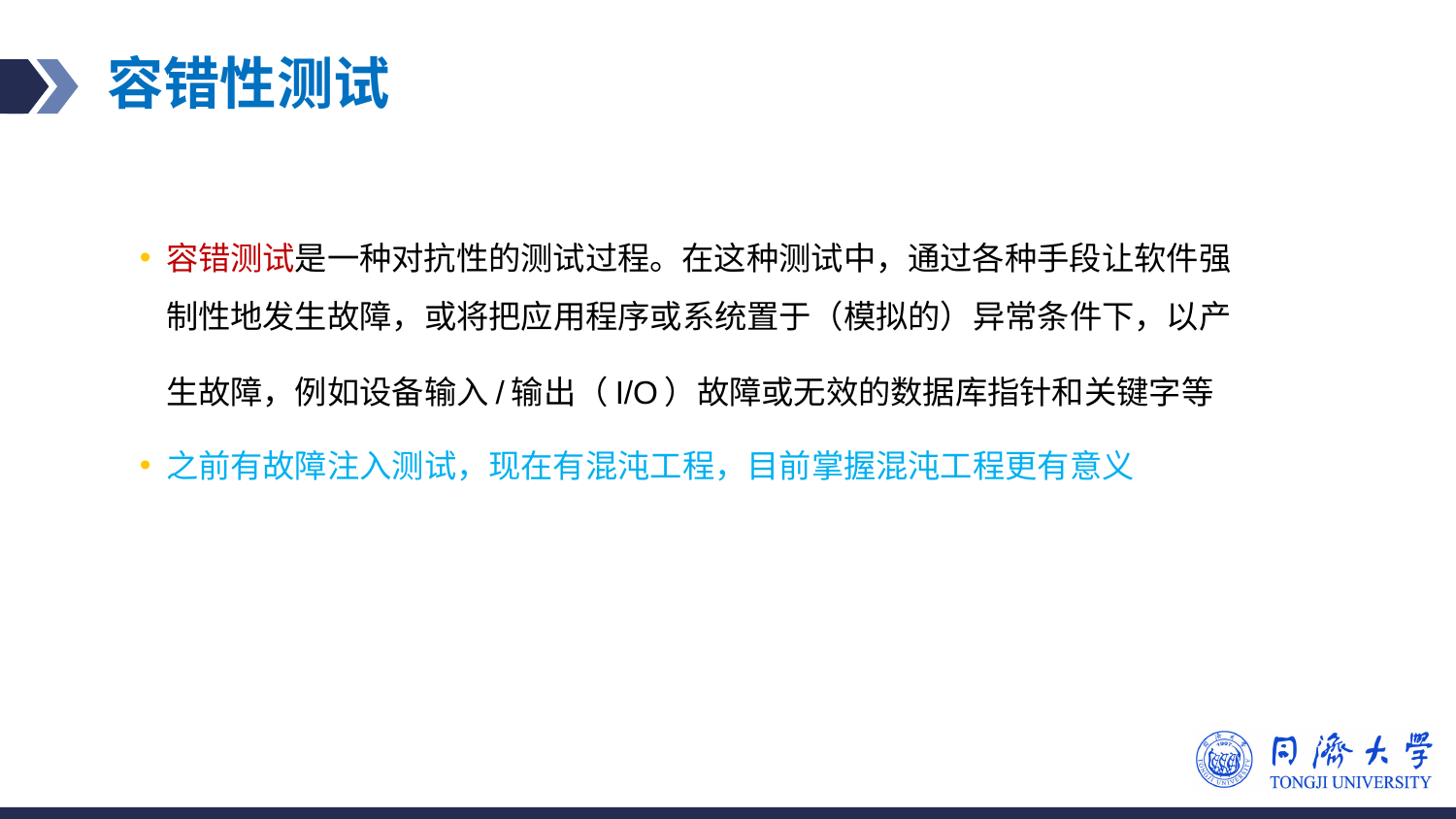

# 容错性测试
容错测试是一种对抗性的测试过程。在这种测试中，通过各种手段让软件强制性地发生故障，或将把应用程序或系统置于（模拟的）异常条件下，以产生故障，例如设备输入/输出（I/O）故障或无效的数据库指针和关键字等
之前有故障注入测试，现在有混沌工程，目前掌握混沌工程更有意义